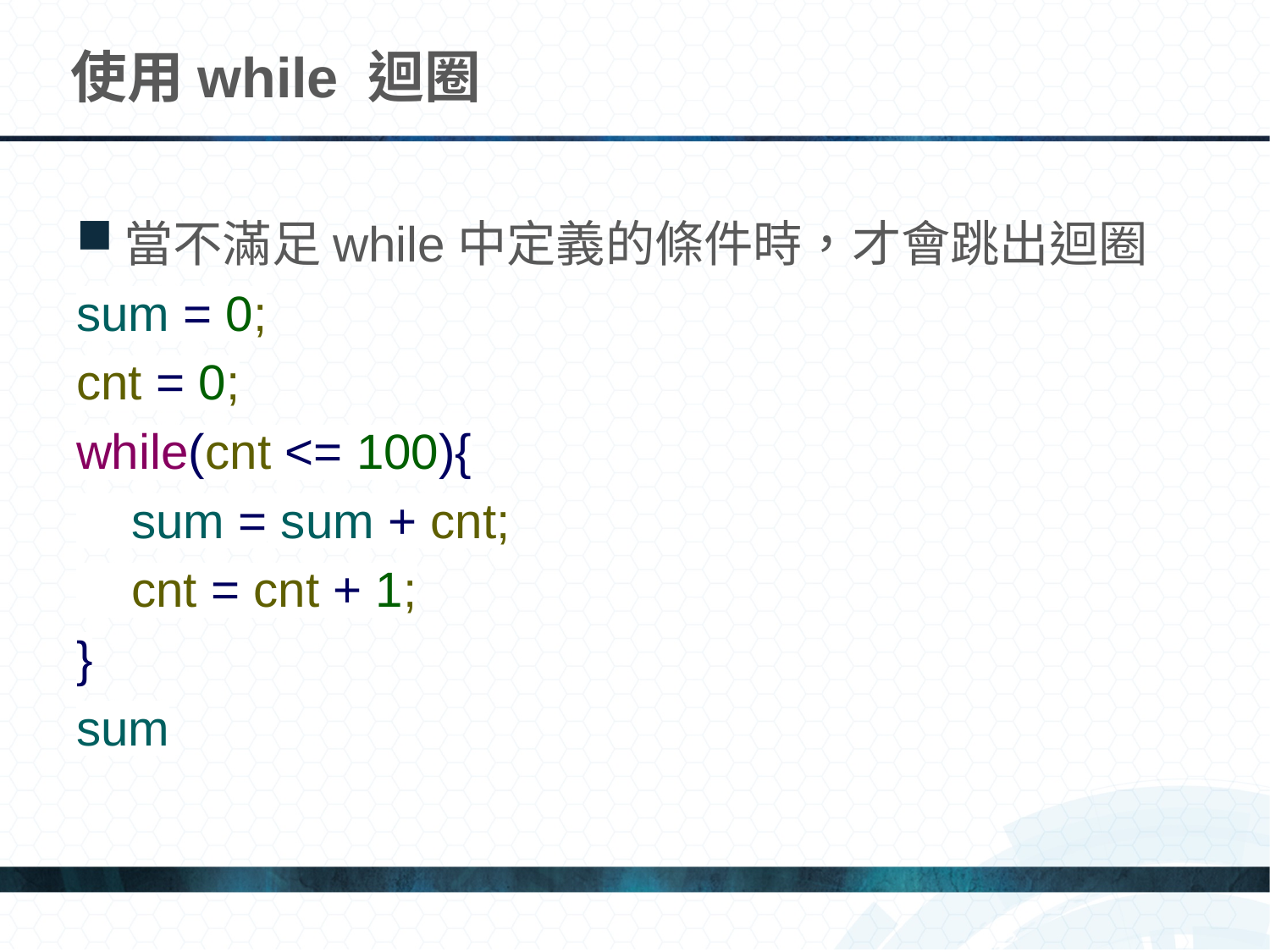

# 使用while 迴圈
當不滿足while中定義的條件時，才會跳出迴圈
sum = 0;
cnt = 0;
while(cnt <= 100){
    sum = sum + cnt;
    cnt = cnt + 1;
}
sum